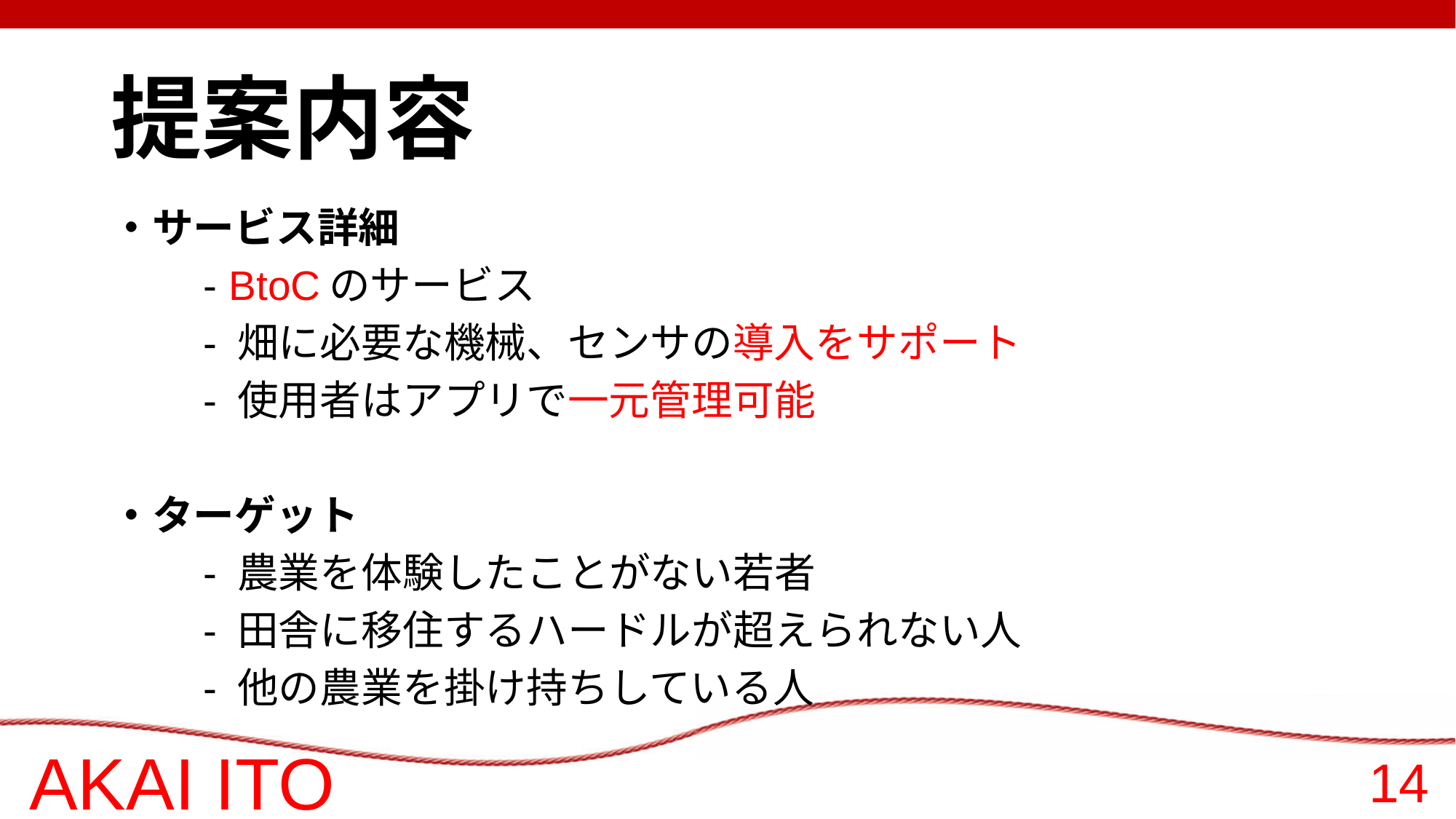

# 提案内容
・サービス詳細
	- BtoCのサービス
	- 畑に必要な機械、センサの導入をサポート
	- 使用者はアプリで一元管理可能

・ターゲット
	- 農業を体験したことがない若者
	- 田舎に移住するハードルが超えられない人
	- 他の農業を掛け持ちしている人

AKAI ITO
14